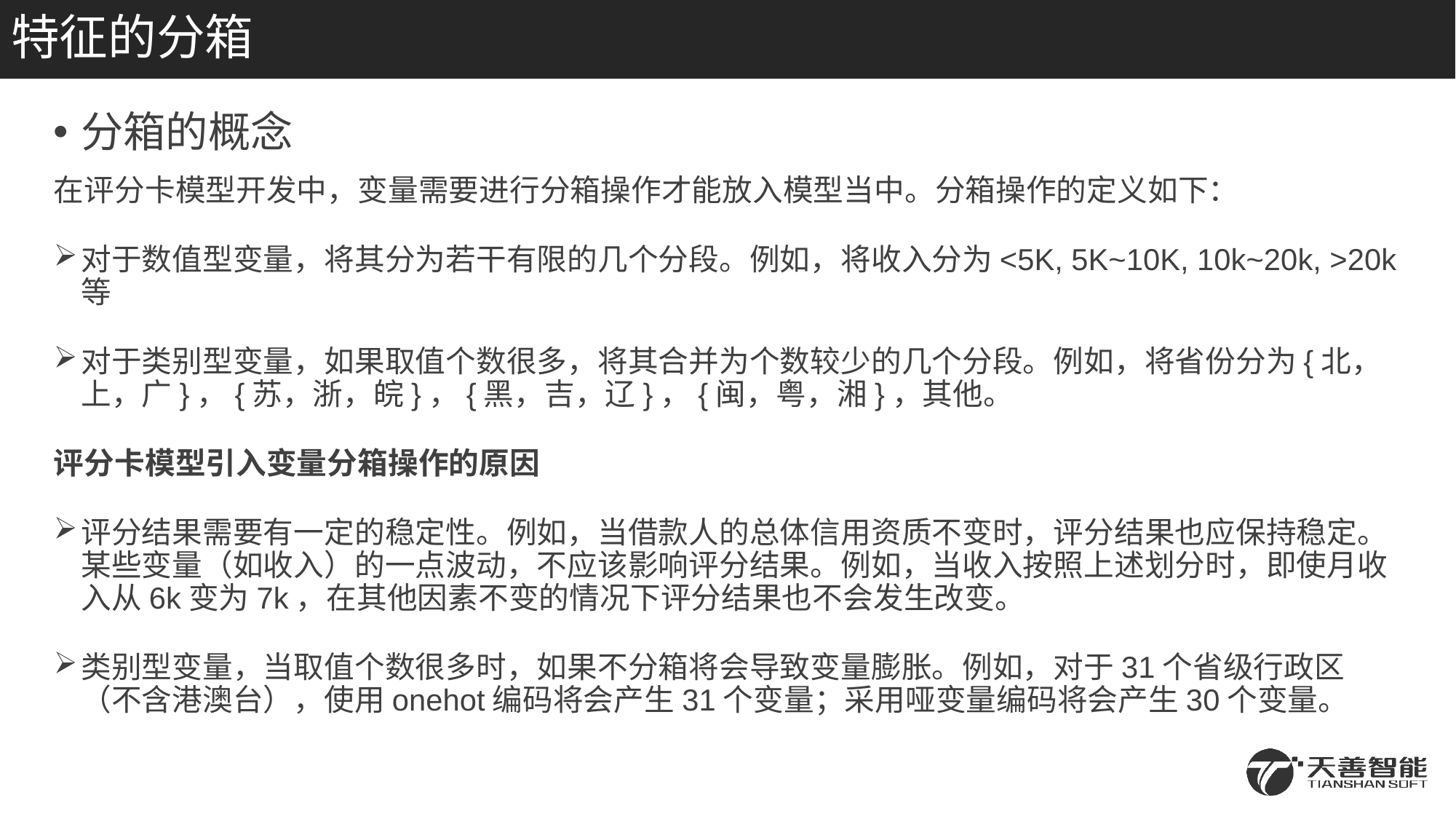

# 特征的分箱
分箱的概念
在评分卡模型开发中，变量需要进行分箱操作才能放入模型当中。分箱操作的定义如下：
对于数值型变量，将其分为若干有限的几个分段。例如，将收入分为<5K, 5K~10K, 10k~20k, >20k等
对于类别型变量，如果取值个数很多，将其合并为个数较少的几个分段。例如，将省份分为{北，上，广}，{苏，浙，皖}，{黑，吉，辽}，{闽，粤，湘}，其他。
评分卡模型引入变量分箱操作的原因
评分结果需要有一定的稳定性。例如，当借款人的总体信用资质不变时，评分结果也应保持稳定。某些变量（如收入）的一点波动，不应该影响评分结果。例如，当收入按照上述划分时，即使月收入从6k变为7k，在其他因素不变的情况下评分结果也不会发生改变。
类别型变量，当取值个数很多时，如果不分箱将会导致变量膨胀。例如，对于31个省级行政区（不含港澳台），使用onehot编码将会产生31个变量；采用哑变量编码将会产生30个变量。